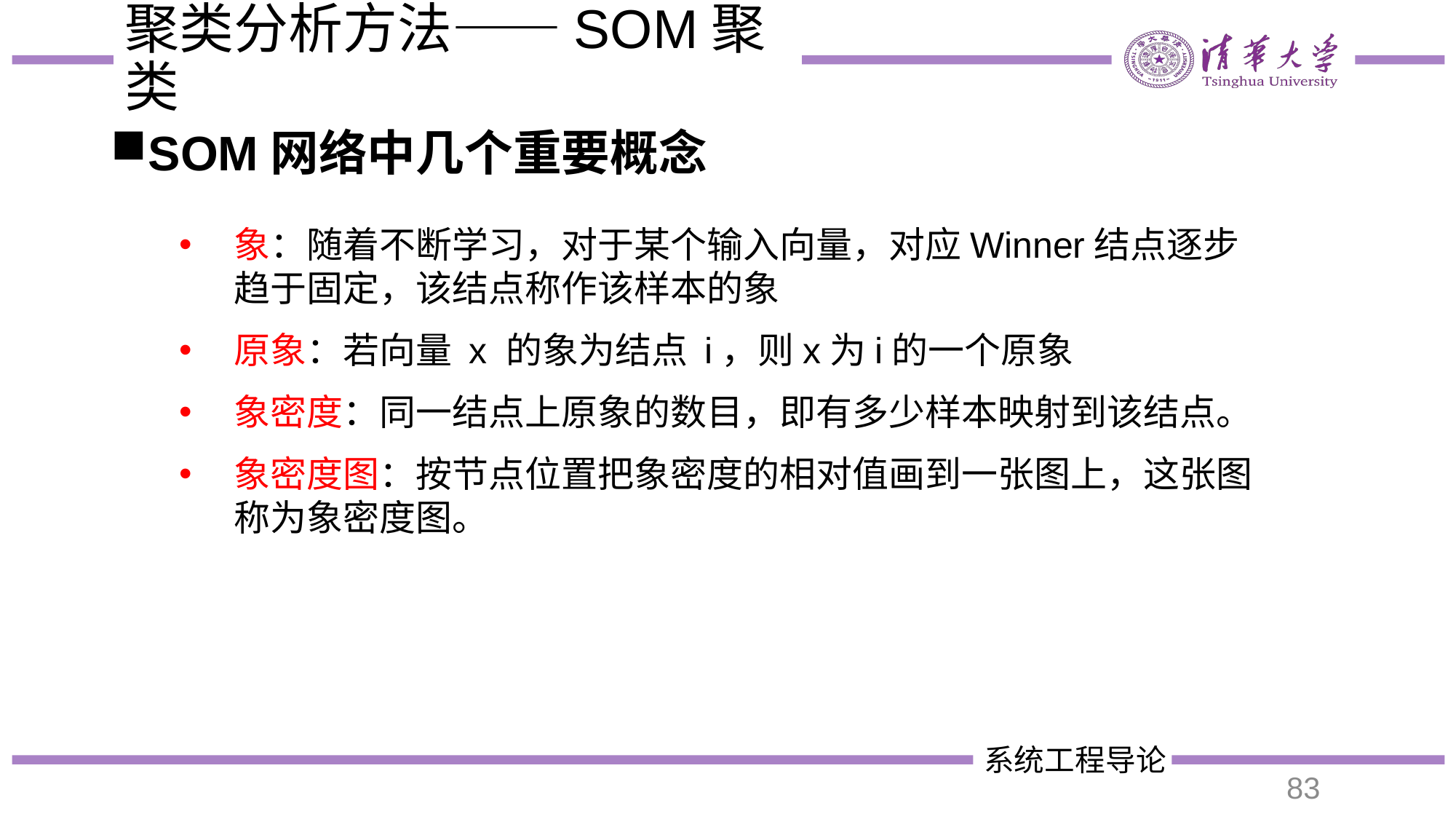

# 聚类分析方法——SOM聚类
SOM网络中几个重要概念
象：随着不断学习，对于某个输入向量，对应Winner结点逐步趋于固定，该结点称作该样本的象
原象：若向量 x 的象为结点 i，则x为i的一个原象
象密度：同一结点上原象的数目，即有多少样本映射到该结点。
象密度图：按节点位置把象密度的相对值画到一张图上，这张图称为象密度图。
83